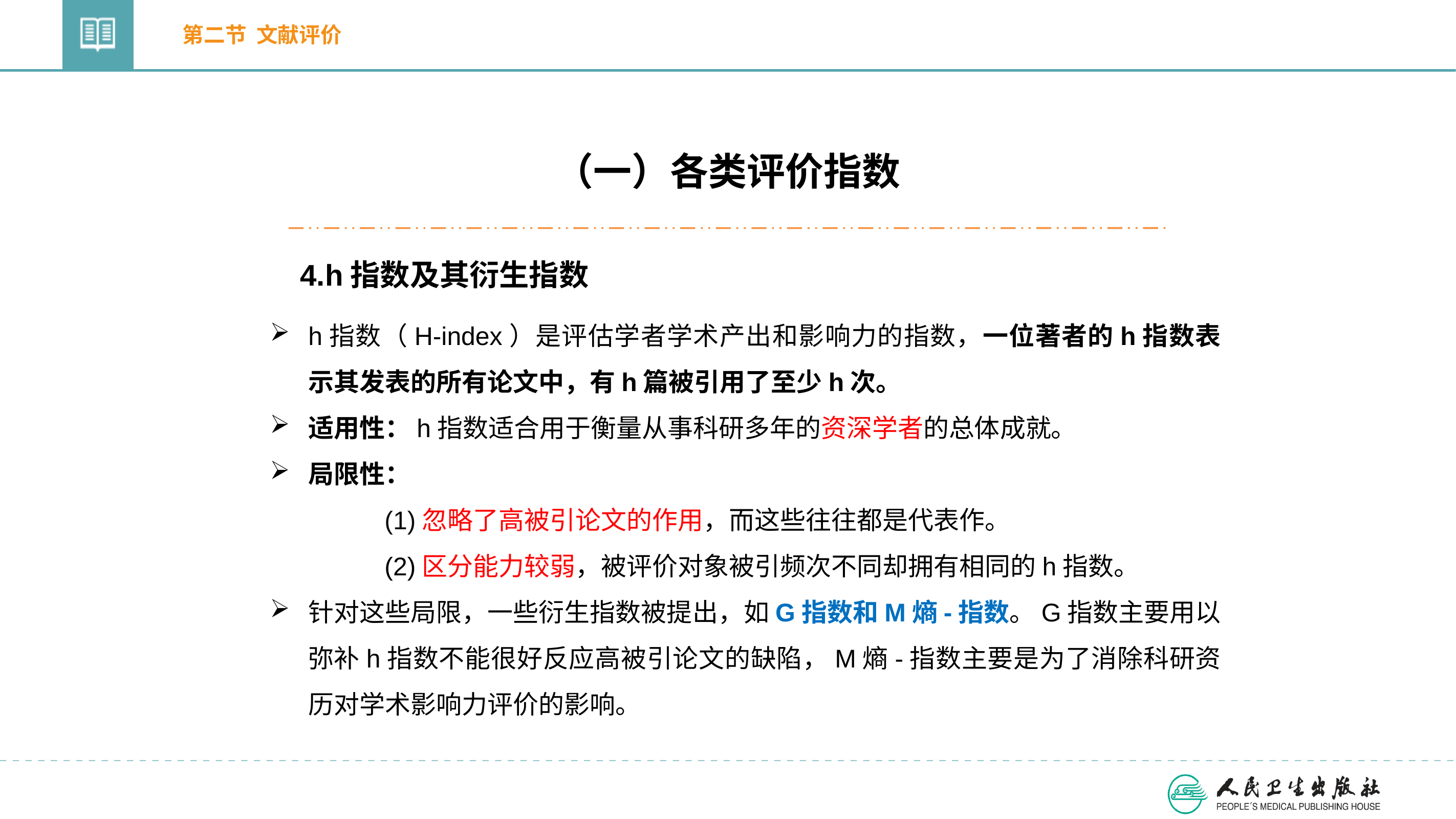

第二节  文献评价
（一）各类评价指数

4.h指数及其衍生指数
h指数（H-index）是评估学者学术产出和影响力的指数，一位著者的h指数表示其发表的所有论文中，有h篇被引用了至少h次。
适用性：h指数适合用于衡量从事科研多年的资深学者的总体成就。
局限性：
                (1)忽略了高被引论文的作用，而这些往往都是代表作。
                (2)区分能力较弱，被评价对象被引频次不同却拥有相同的h指数。
针对这些局限，一些衍生指数被提出，如G指数和M熵-指数。G指数主要用以弥补h指数不能很好反应高被引论文的缺陷，M熵-指数主要是为了消除科研资历对学术影响力评价的影响。